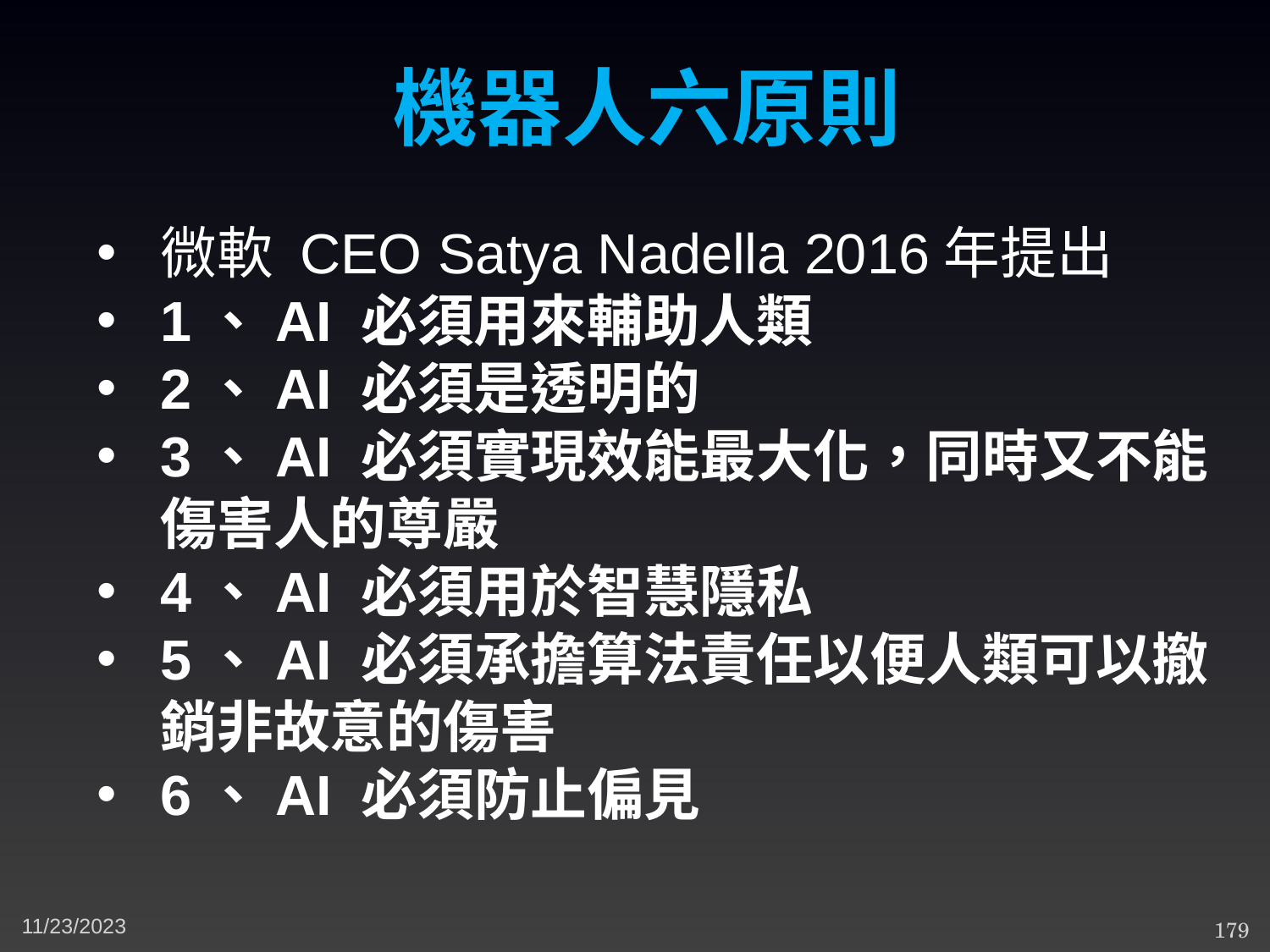

機器人六原則
微軟 CEO Satya Nadella 2016年提出
1、AI 必須用來輔助人類
2、AI 必須是透明的
3、AI 必須實現效能最大化，同時又不能傷害人的尊嚴
4、AI 必須用於智慧隱私
5、AI 必須承擔算法責任以便人類可以撤銷非故意的傷害
6、AI 必須防止偏見
11/23/2023
179